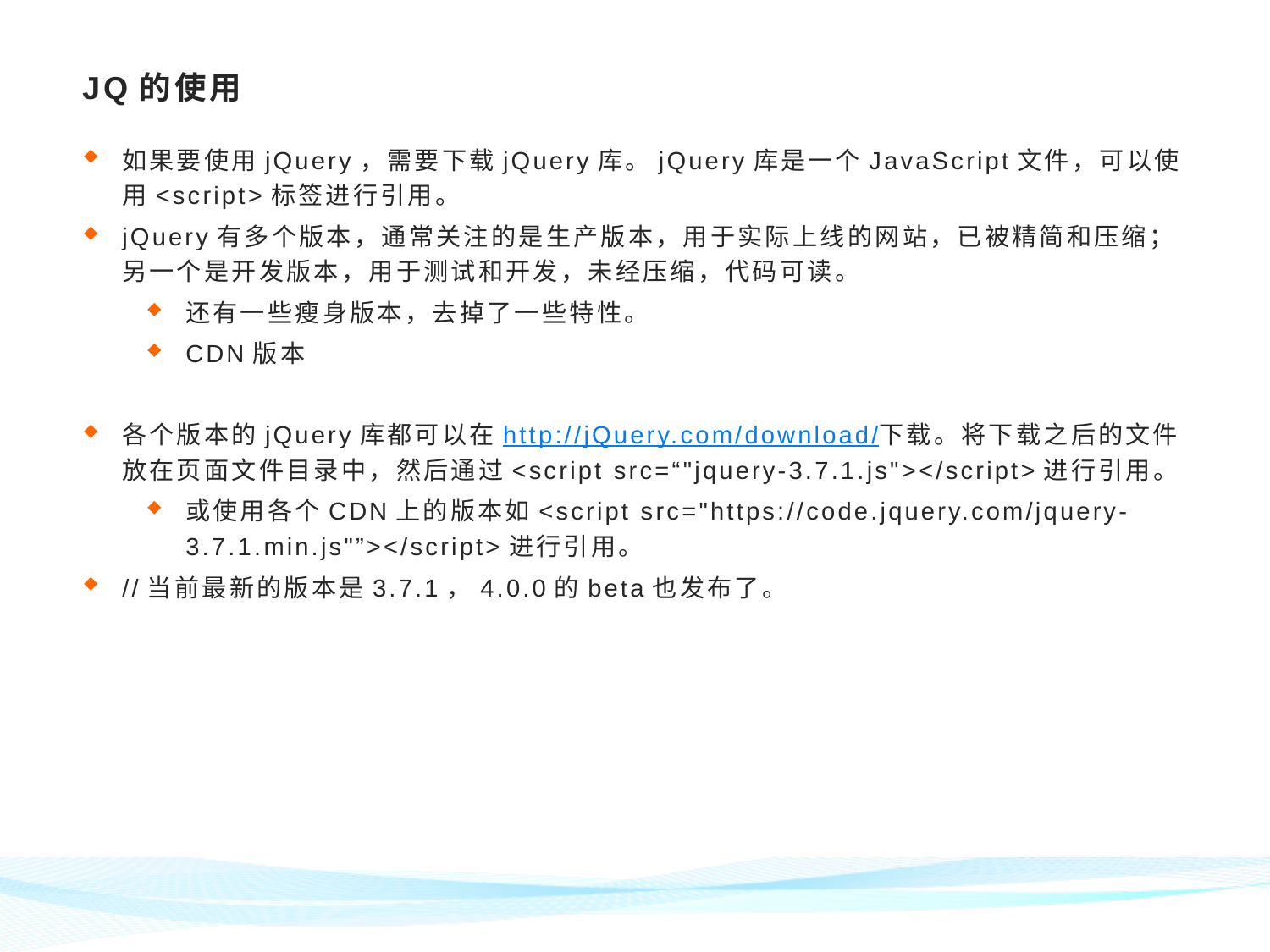

# JQ的使用
如果要使用jQuery，需要下载jQuery库。jQuery库是一个JavaScript文件，可以使用<script>标签进行引用。
jQuery有多个版本，通常关注的是生产版本，用于实际上线的网站，已被精简和压缩；另一个是开发版本，用于测试和开发，未经压缩，代码可读。
还有一些瘦身版本，去掉了一些特性。
CDN版本

各个版本的jQuery库都可以在http://jQuery.com/download/下载。将下载之后的文件放在页面文件目录中，然后通过<script src=“"jquery-3.7.1.js"></script>进行引用。
或使用各个CDN上的版本如<script src="https://code.jquery.com/jquery-3.7.1.min.js"”></script>进行引用。
//当前最新的版本是3.7.1，4.0.0的beta也发布了。

233